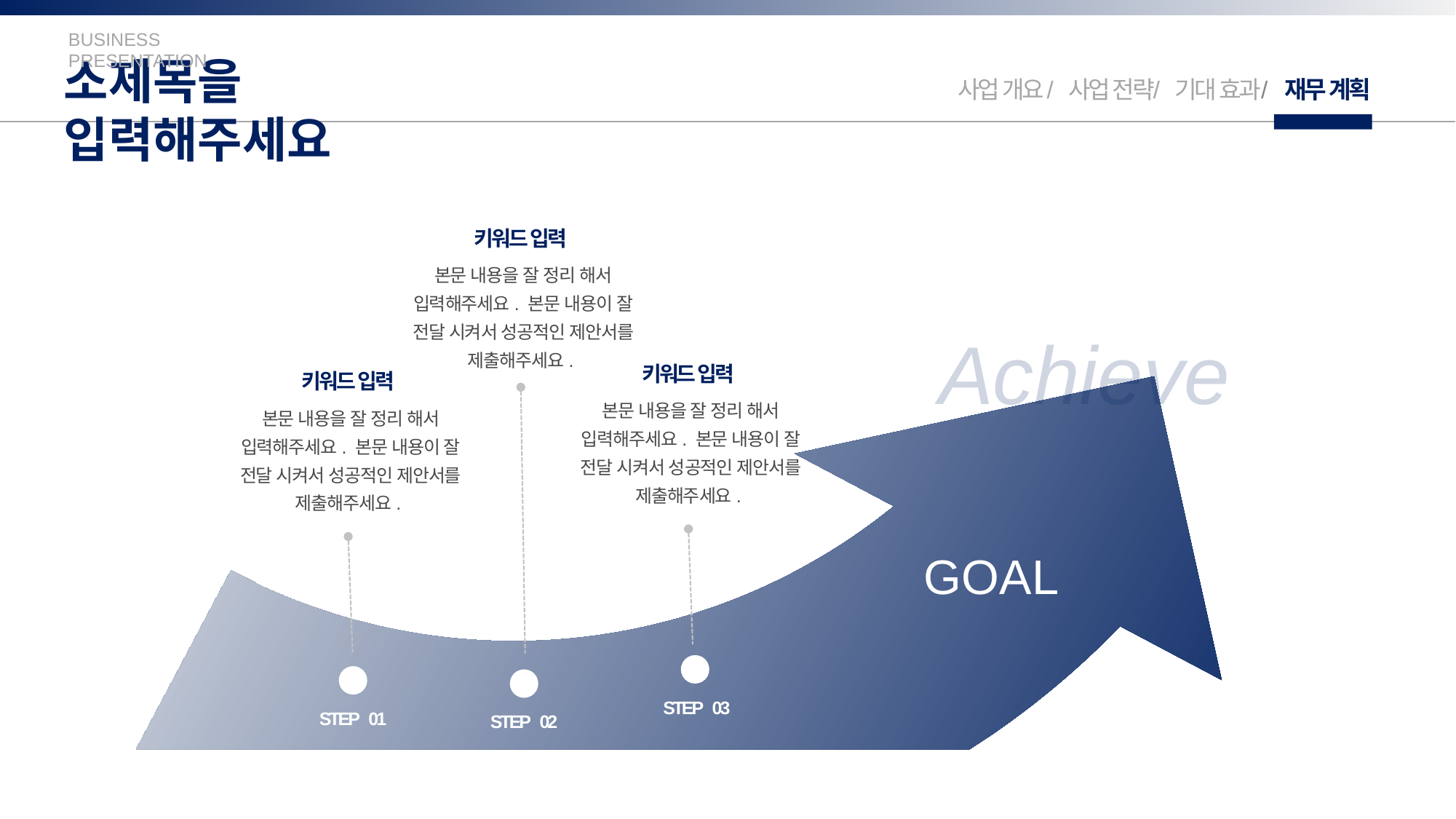

BUSINESS PRESENTATION
소제목을 입력해주세요
사업 개요
/  사업 전략
/  기대 효과
/  재무 계획

키워드 입력
본문 내용을 잘 정리 해서 입력해주세요. 본문 내용이 잘 전달 시켜서 성공적인 제안서를 제출해주세요.
Achieve
키워드 입력
본문 내용을 잘 정리 해서 입력해주세요. 본문 내용이 잘 전달 시켜서 성공적인 제안서를 제출해주세요.
키워드 입력
본문 내용을 잘 정리 해서 입력해주세요. 본문 내용이 잘 전달 시켜서 성공적인 제안서를 제출해주세요.
GOAL

STEP   03

STEP   01

STEP   02